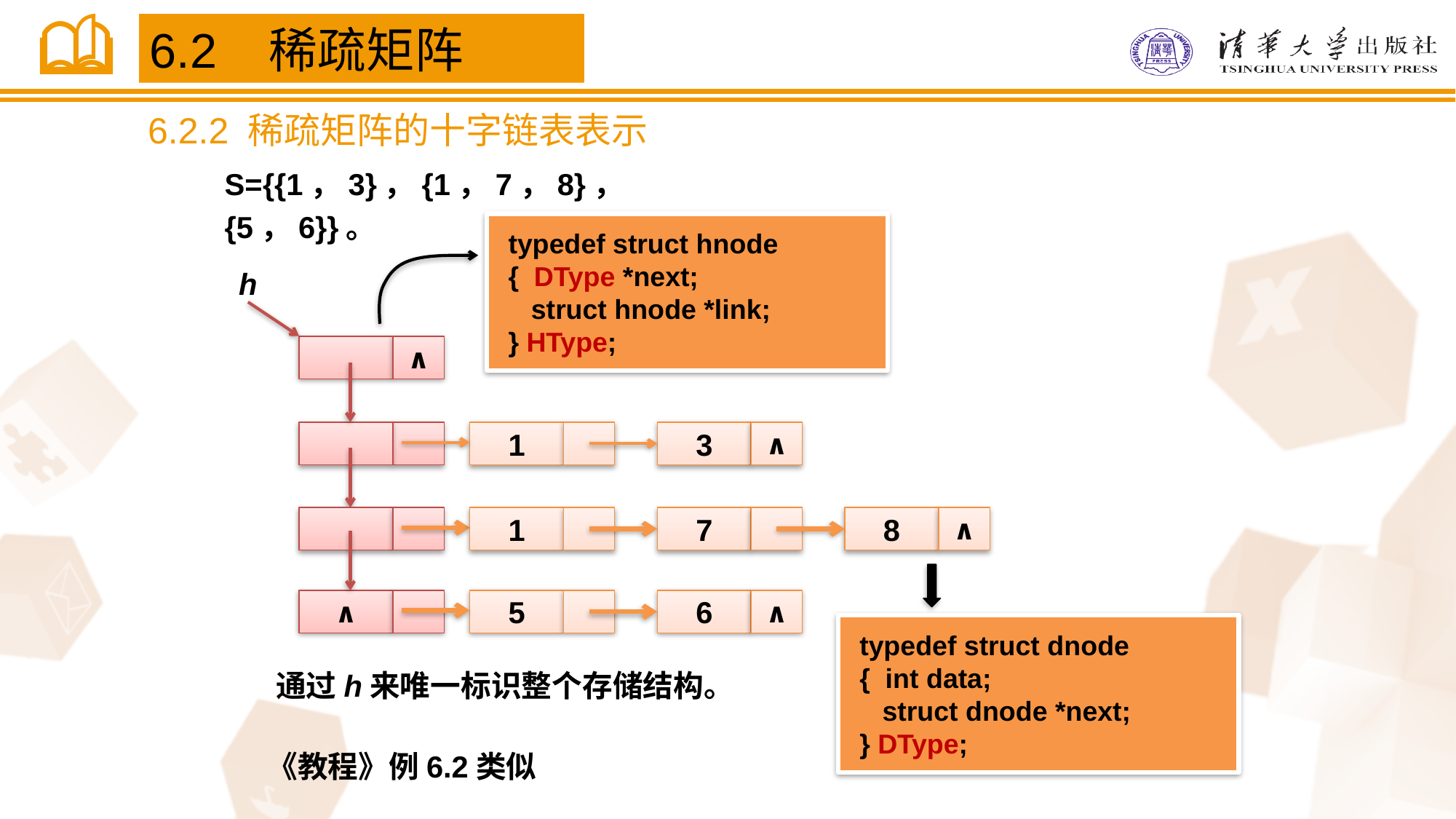

6.2   稀疏矩阵
6.2.2 稀疏矩阵的十字链表表示
S={{1，3}，{1，7，8}，{5，6}}。
typedef struct hnode
{  DType *next;
   struct hnode *link;
} HType;

h

∧

1

3
∧

1

7

8
∧

typedef struct dnode
{  int data;
   struct dnode *next;
} DType;
∧

5

6
∧
通过h来唯一标识整个存储结构。
《教程》例6.2类似